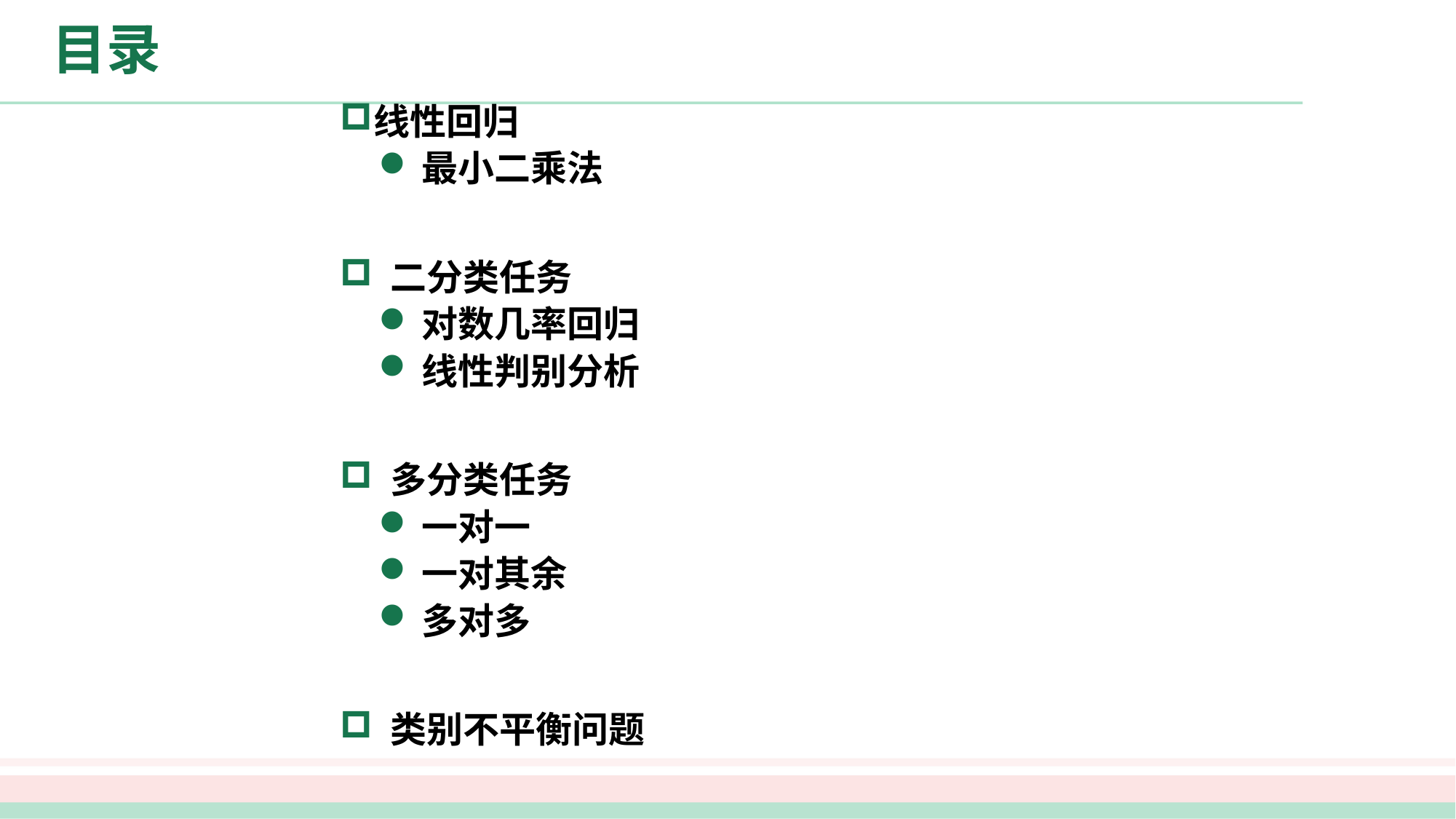

# 目录
线性回归
最小二乘法

 二分类任务
对数几率回归
线性判别分析

 多分类任务
一对一
一对其余
多对多

 类别不平衡问题